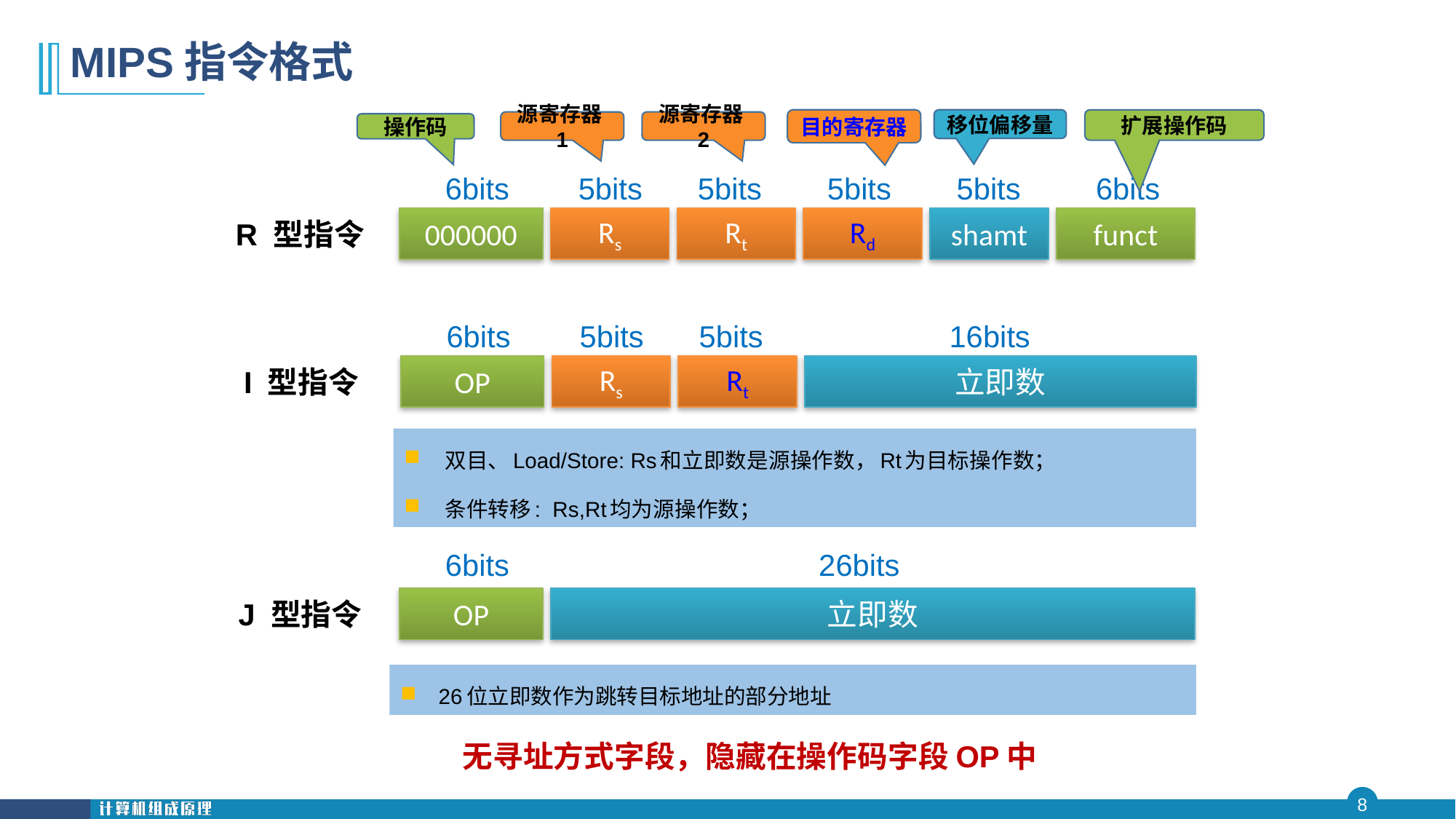

# MIPS指令格式
目的寄存器
移位偏移量
扩展操作码
源寄存器2
源寄存器1
操作码
6bits
5bits
5bits
5bits
5bits
6bits
R 型指令
000000
Rs
Rt
Rd
shamt
funct
6bits
5bits
5bits
16bits
I 型指令
OP
Rs
Rt
立即数
6bits
26bits
J 型指令
OP
立即数
26位立即数作为跳转目标地址的部分地址

双目、Load/Store: Rs和立即数是源操作数，Rt为目标操作数；
条件转移:  Rs,Rt均为源操作数；

无寻址方式字段，隐藏在操作码字段OP中